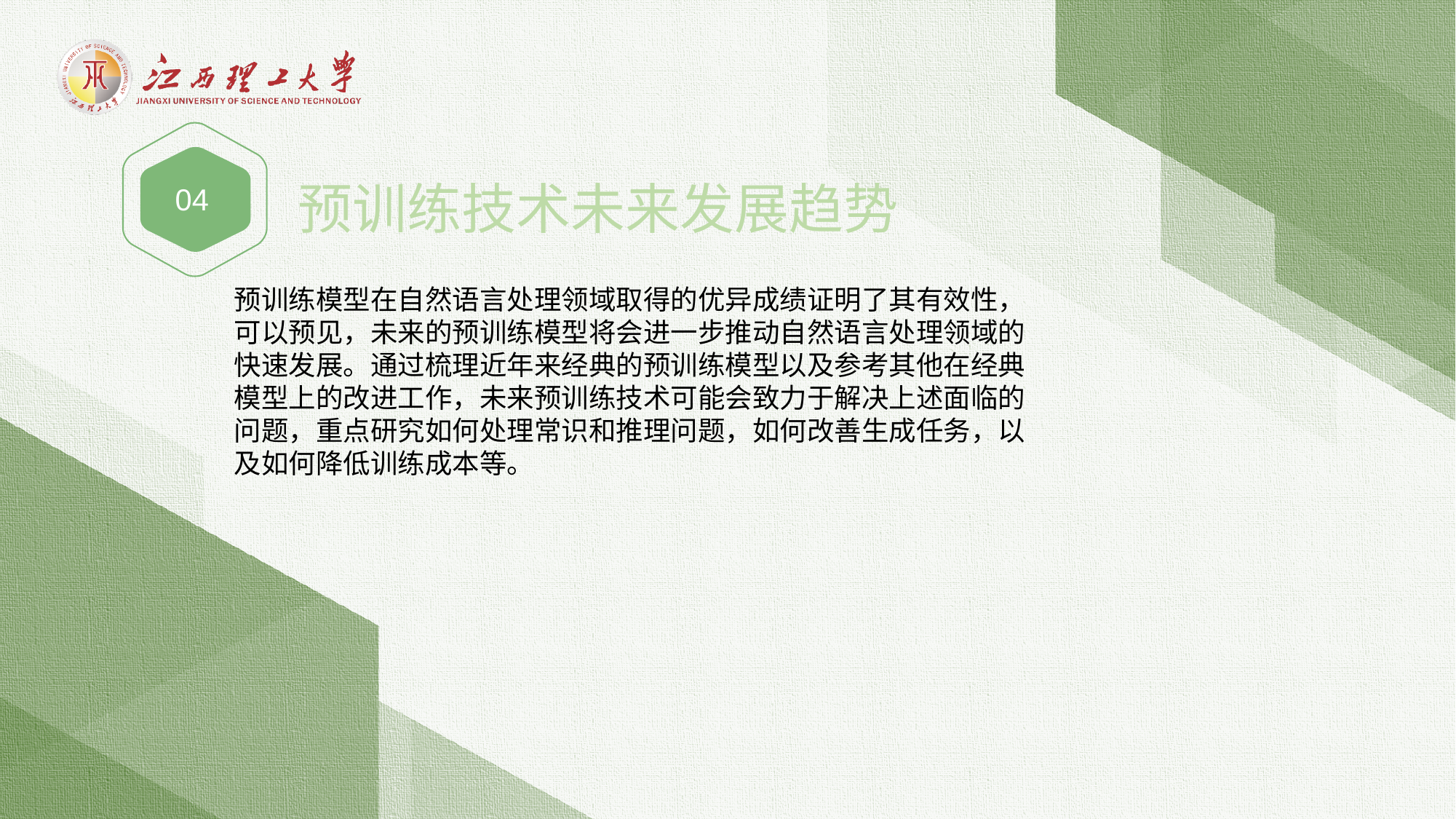

04
预训练技术未来发展趋势
预训练模型在自然语言处理领域取得的优异成绩证明了其有效性，可以预见，未来的预训练模型将会进一步推动自然语言处理领域的快速发展。通过梳理近年来经典的预训练模型以及参考其他在经典模型上的改进工作，未来预训练技术可能会致力于解决上述面临的问题，重点研究如何处理常识和推理问题，如何改善生成任务，以及如何降低训练成本等。